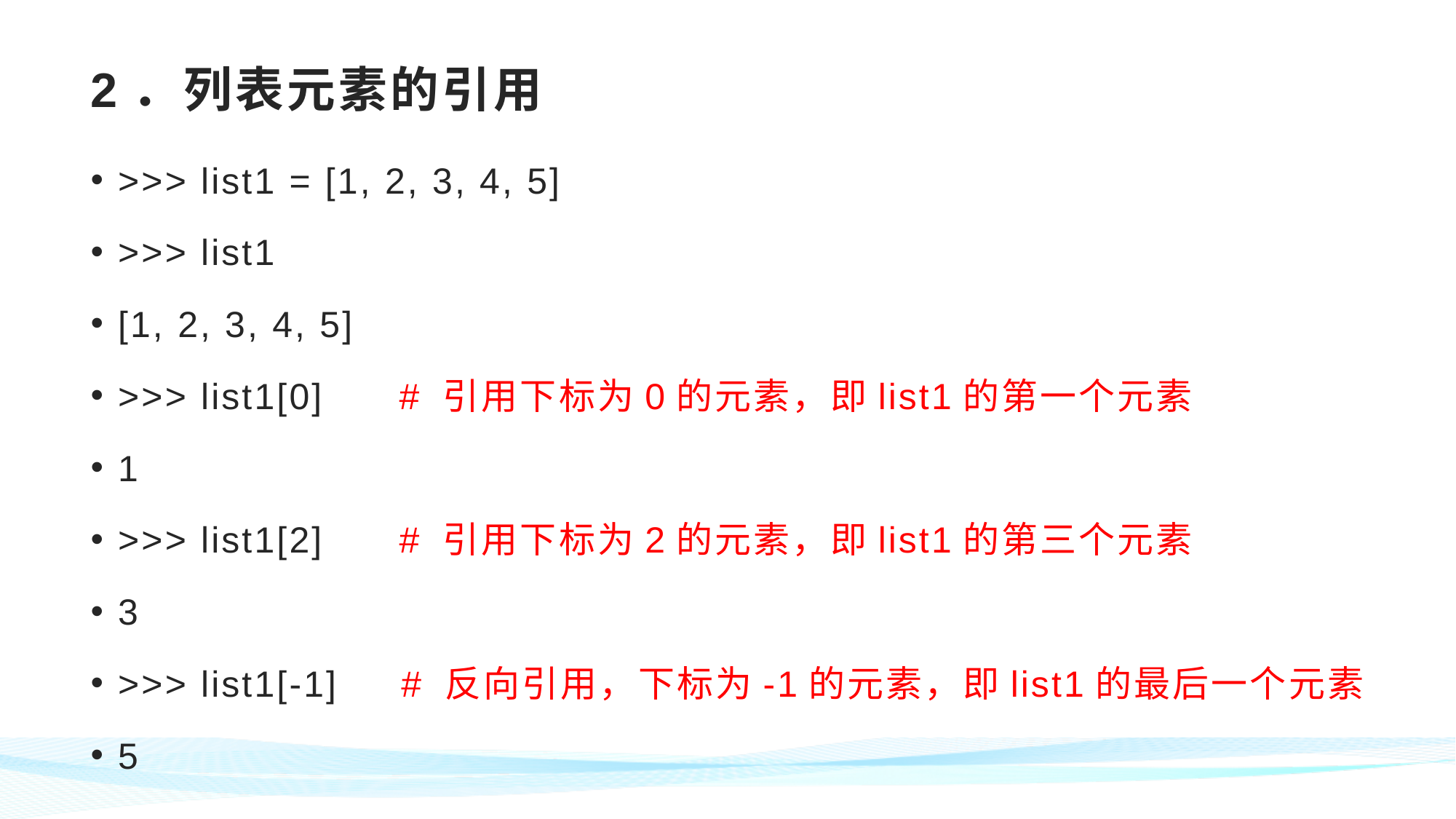

# 2．列表元素的引用
>>> list1 = [1, 2, 3, 4, 5]
>>> list1
[1, 2, 3, 4, 5]
>>> list1[0]      # 引用下标为0的元素，即list1的第一个元素
1
>>> list1[2]      # 引用下标为2的元素，即list1的第三个元素
3
>>> list1[-1]     # 反向引用，下标为-1的元素，即list1的最后一个元素
5
10